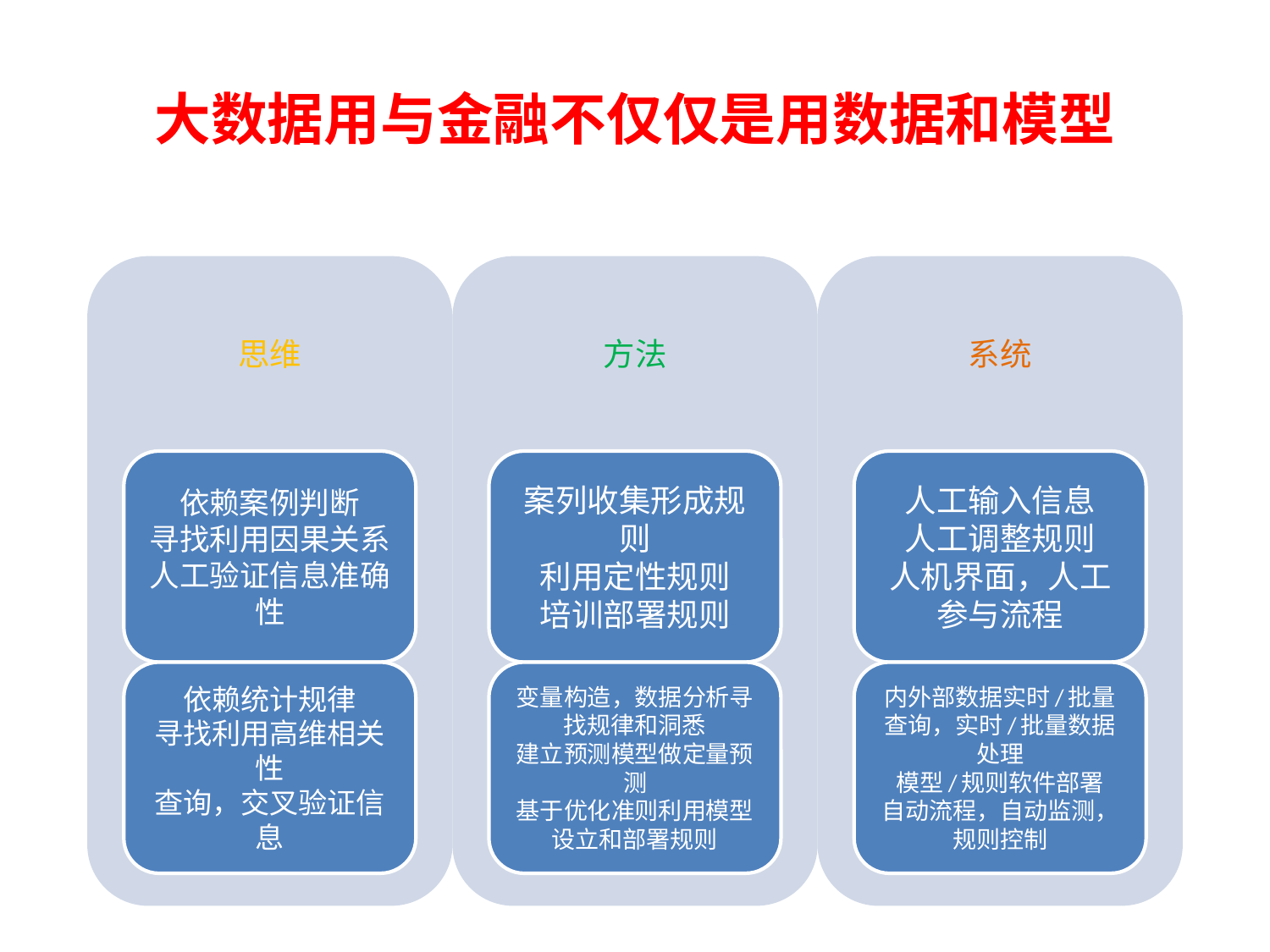

# 大数据用与金融不仅仅是用数据和模型
思维
依赖案例判断
寻找利用因果关系
人工验证信息准确性
依赖统计规律
寻找利用高维相关性
查询，交叉验证信息
方法
案列收集形成规则
利用定性规则
培训部署规则
变量构造，数据分析寻找规律和洞悉
建立预测模型做定量预测
基于优化准则利用模型设立和部署规则
系统
人工输入信息
人工调整规则
人机界面，人工参与流程
内外部数据实时/批量查询，实时/批量数据处理
模型/规则软件部署
自动流程，自动监测，规则控制